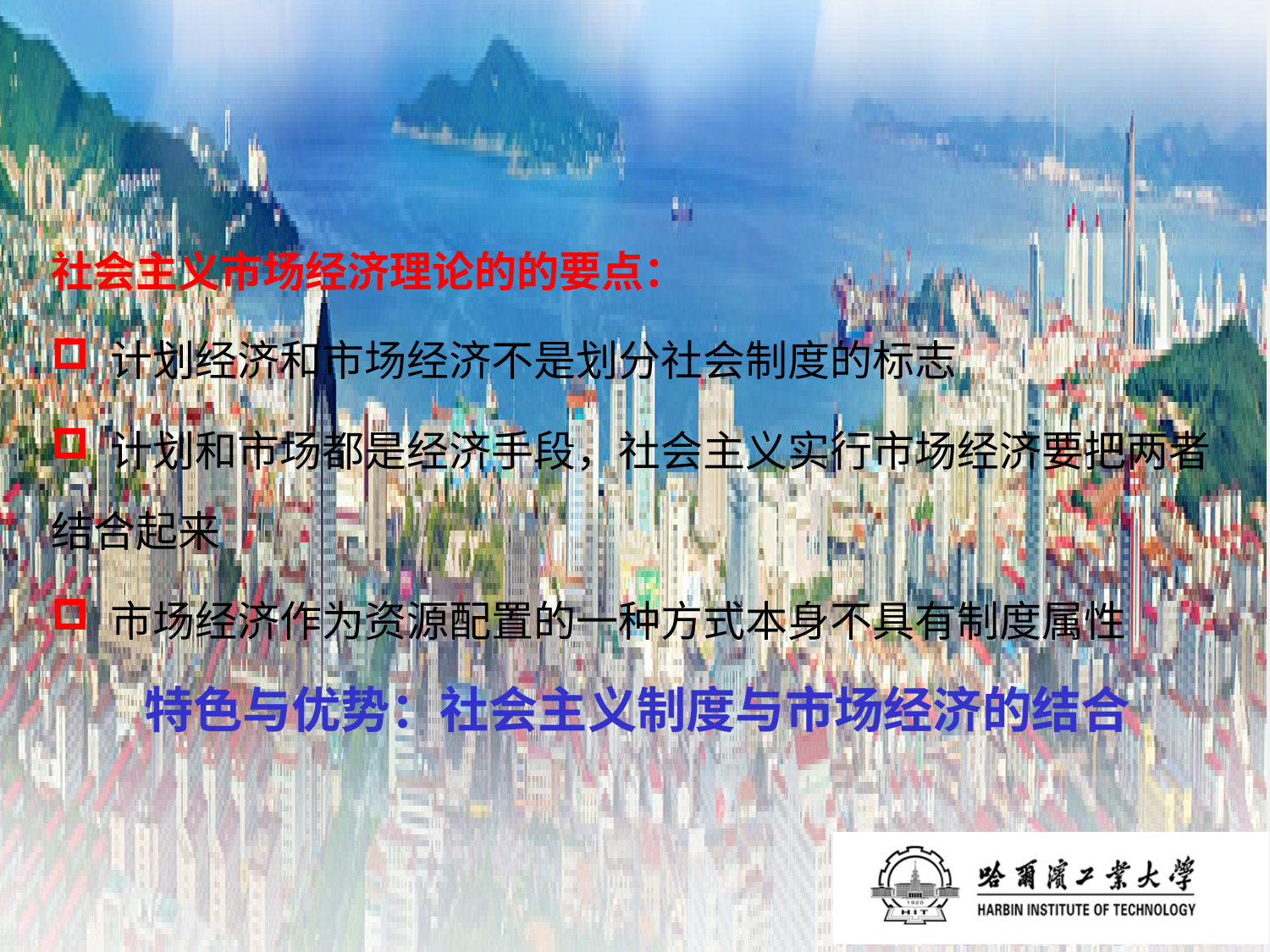

社会主义市场经济理论的的要点：
 计划经济和市场经济不是划分社会制度的标志
 计划和市场都是经济手段，社会主义实行市场经济要把两者结合起来
 市场经济作为资源配置的一种方式本身不具有制度属性
  特色与优势：社会主义制度与市场经济的结合